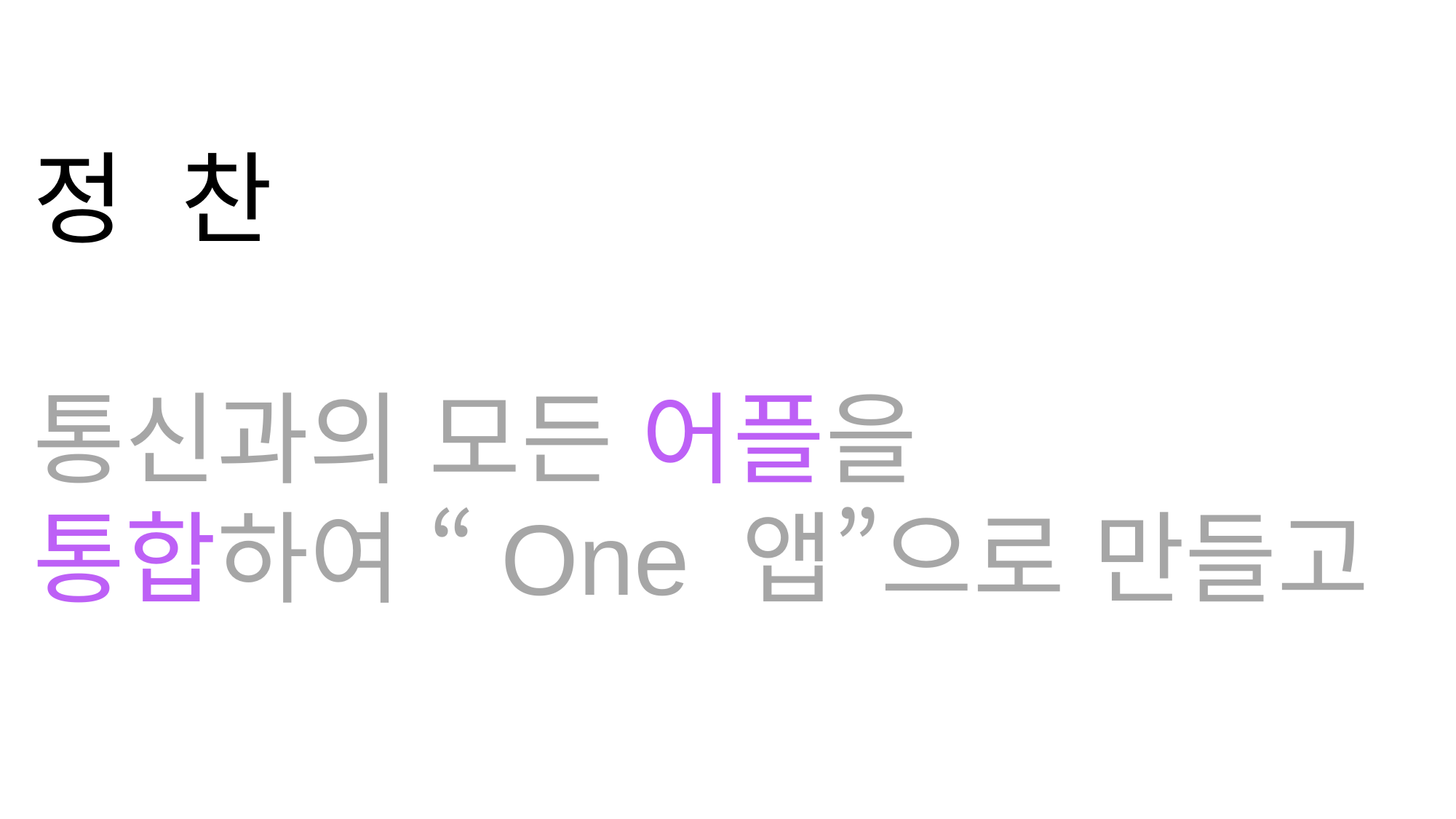

정  찬

통신과의 모든 어플을
통합하여 “One 앱”으로 만들고